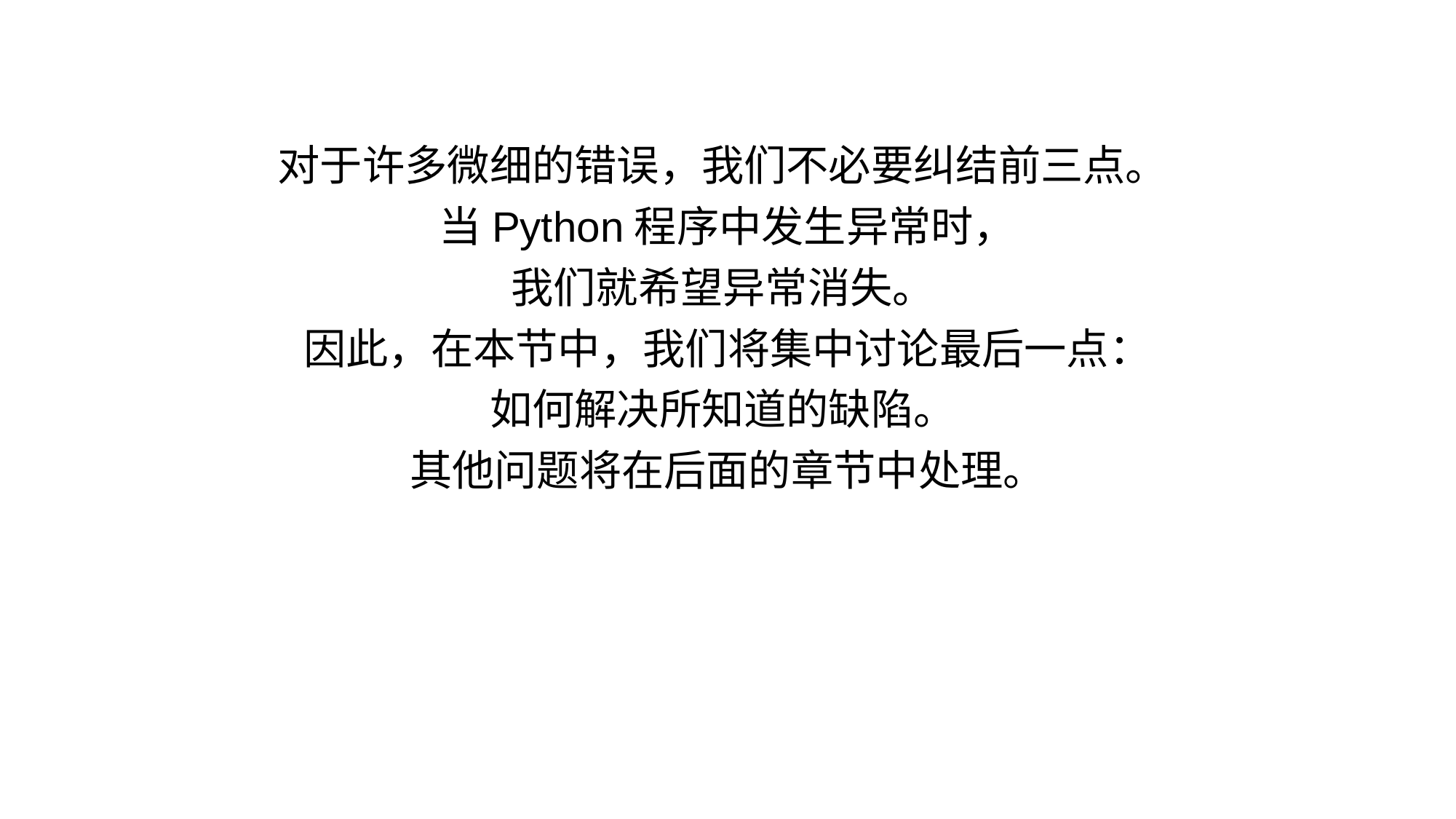

对于许多微细的错误，我们不必要纠结前三点。
当Python程序中发生异常时，
我们就希望异常消失。
因此，在本节中，我们将集中讨论最后一点：
如何解决所知道的缺陷。
其他问题将在后面的章节中处理。